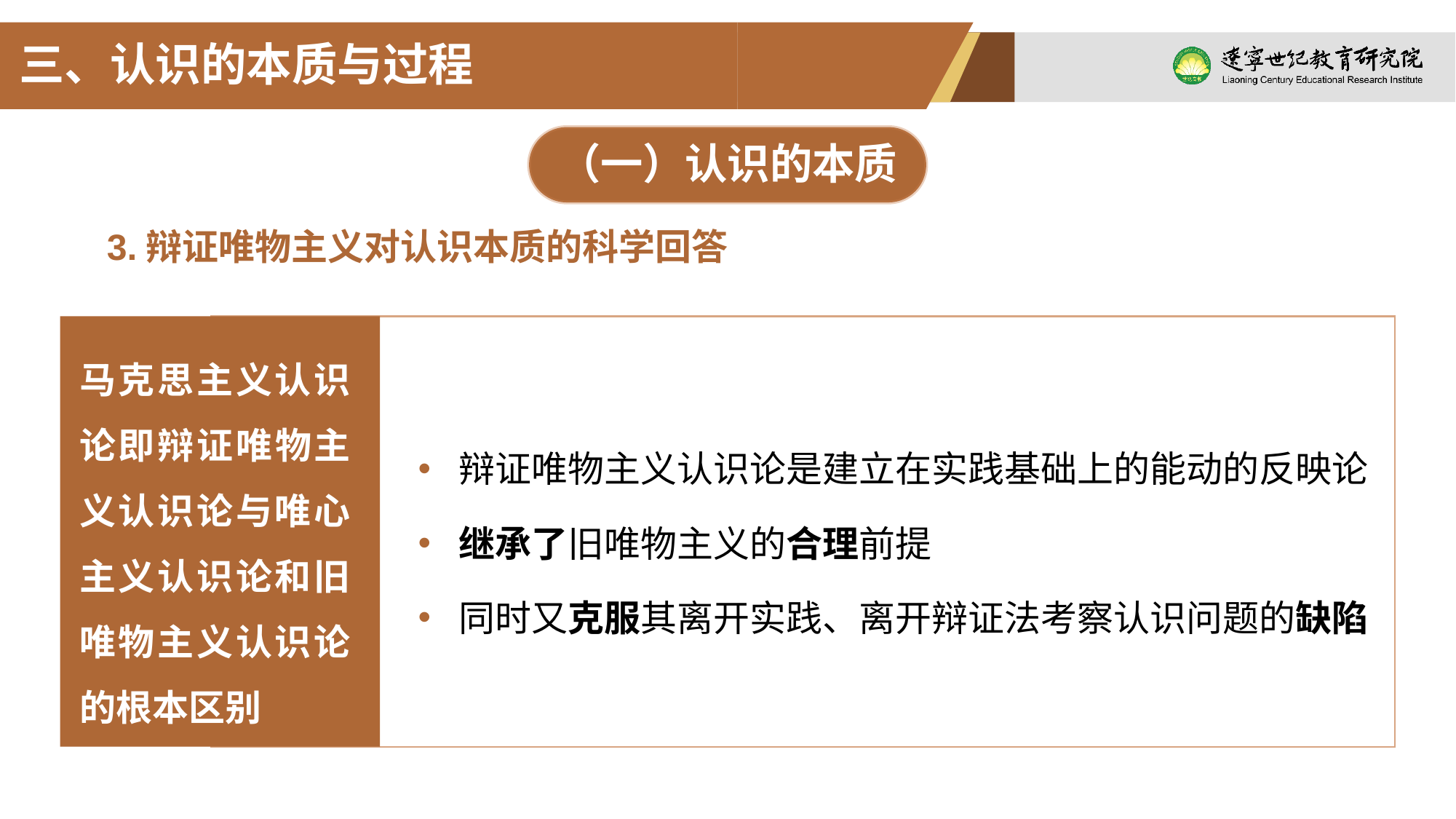

三、认识的本质与过程
（一）认识的本质
3.辩证唯物主义对认识本质的科学回答

马克思主义认识论即辩证唯物主义认识论与唯心主义认识论和旧唯物主义认识论的根本区别
辩证唯物主义认识论是建立在实践基础上的能动的反映论
继承了旧唯物主义的合理前提
同时又克服其离开实践、离开辩证法考察认识问题的缺陷